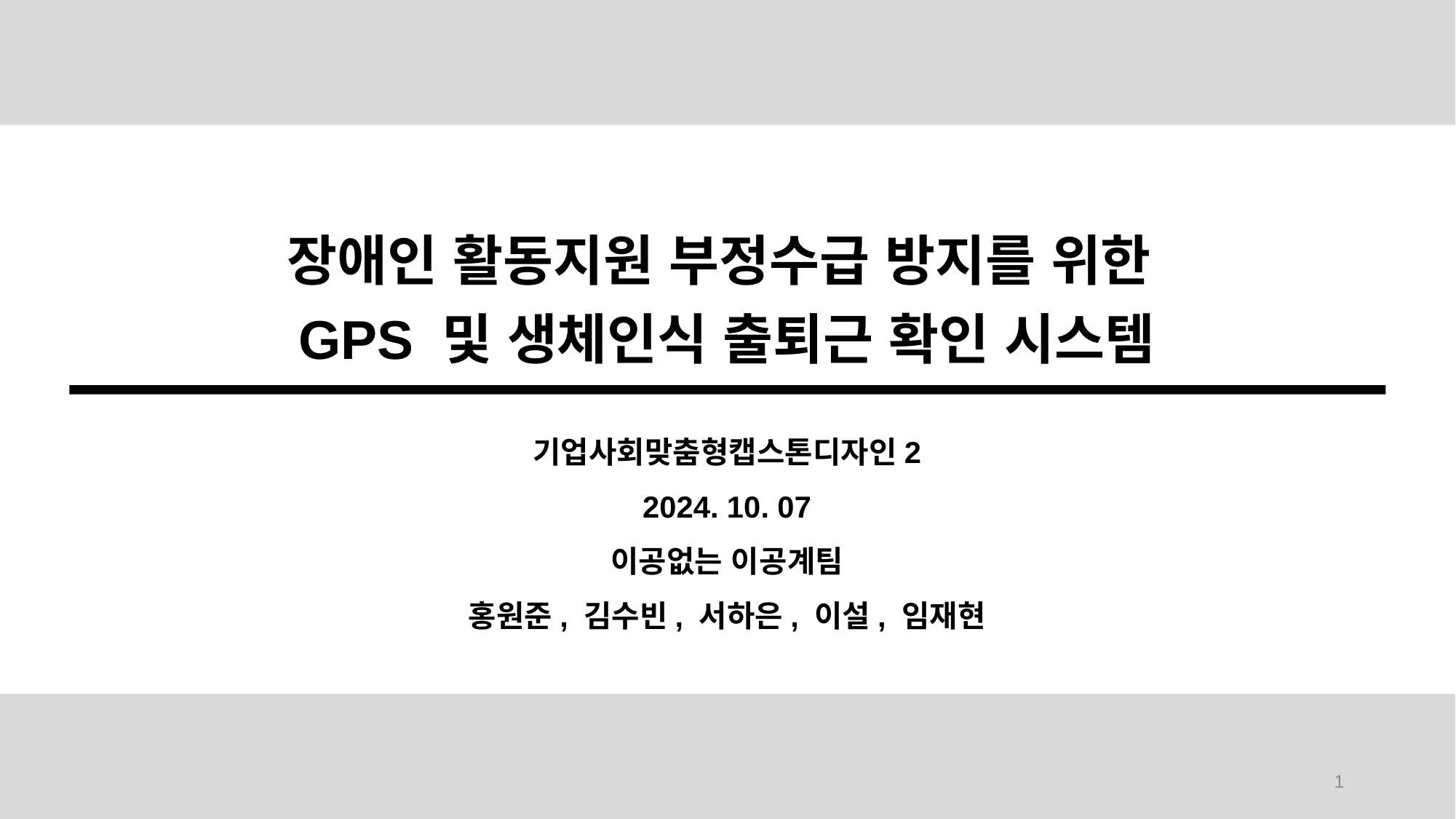

장애인 활동지원 부정수급 방지를 위한
GPS 및 생체인식 출퇴근 확인 시스템

기업사회맞춤형캡스톤디자인2
2024. 10. 07
이공없는 이공계팀
홍원준, 김수빈, 서하은, 이설, 임재현

1